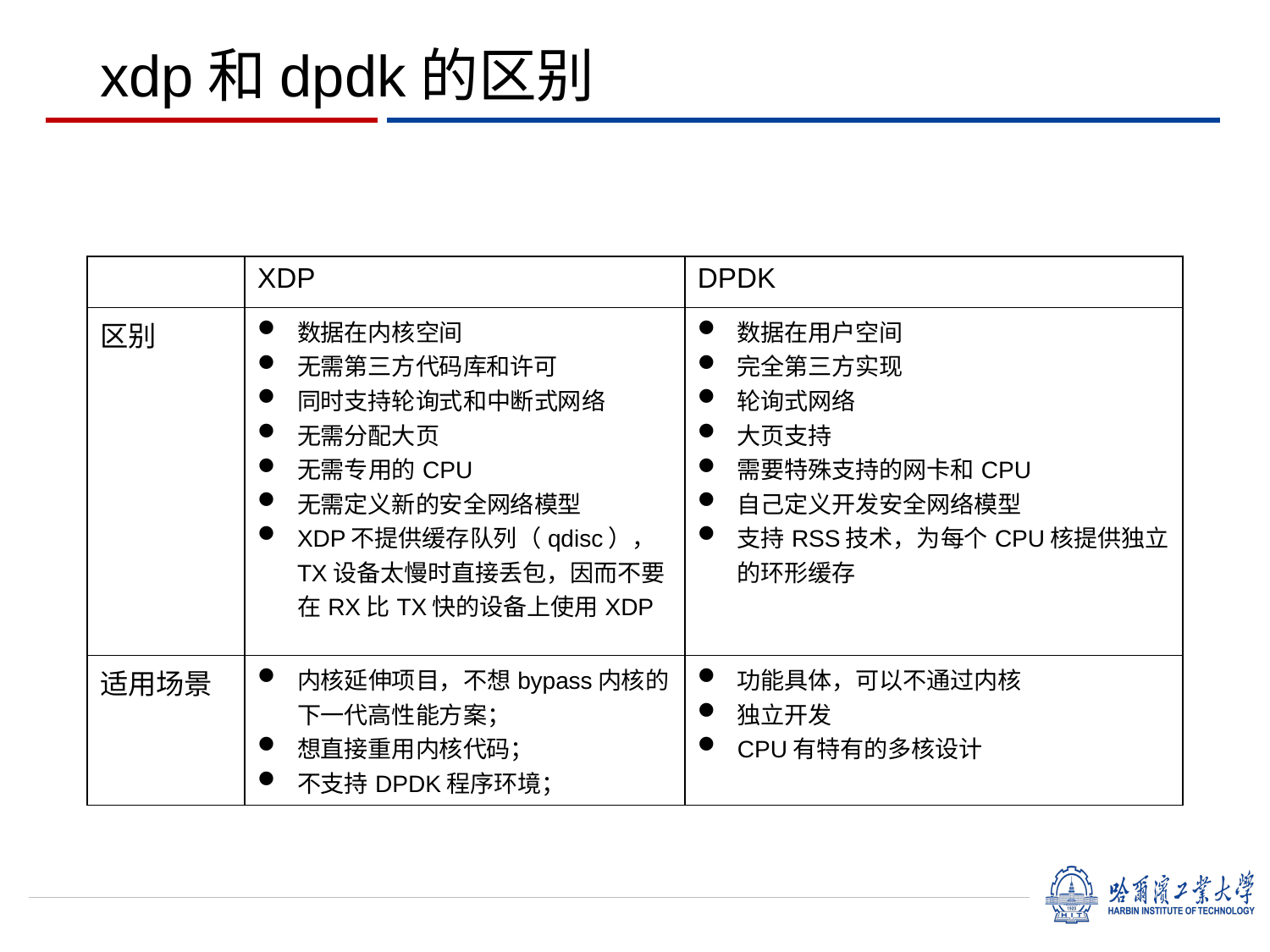

# xdp和dpdk的区别
|  | XDP | DPDK |
| --- | --- | --- |
| 区别 | 数据在内核空间 无需第三方代码库和许可 同时支持轮询式和中断式网络 无需分配大页 无需专用的CPU 无需定义新的安全网络模型 XDP不提供缓存队列（qdisc），TX设备太慢时直接丢包，因而不要在RX比TX快的设备上使用XDP | 数据在用户空间 完全第三方实现 轮询式网络 大页支持 需要特殊支持的网卡和CPU 自己定义开发安全网络模型 支持RSS技术，为每个CPU核提供独立的环形缓存 |
| 适用场景 | 内核延伸项目，不想bypass内核的下一代高性能方案； 想直接重用内核代码； 不支持DPDK程序环境； | 功能具体，可以不通过内核 独立开发 CPU有特有的多核设计 |